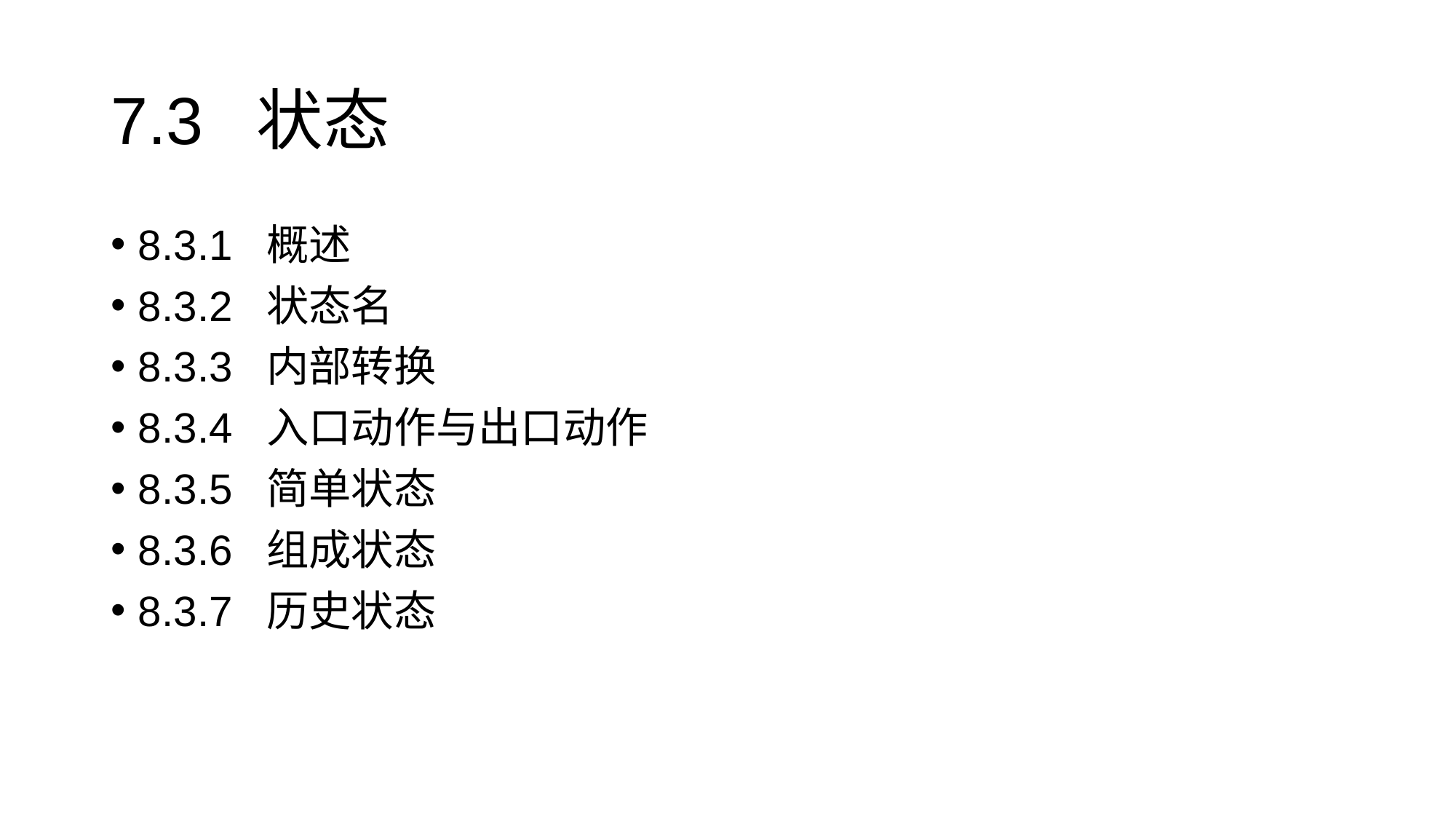

# 7.3  状态
8.3.1  概述
8.3.2  状态名
8.3.3  内部转换
8.3.4  入口动作与出口动作
8.3.5  简单状态
8.3.6  组成状态
8.3.7  历史状态